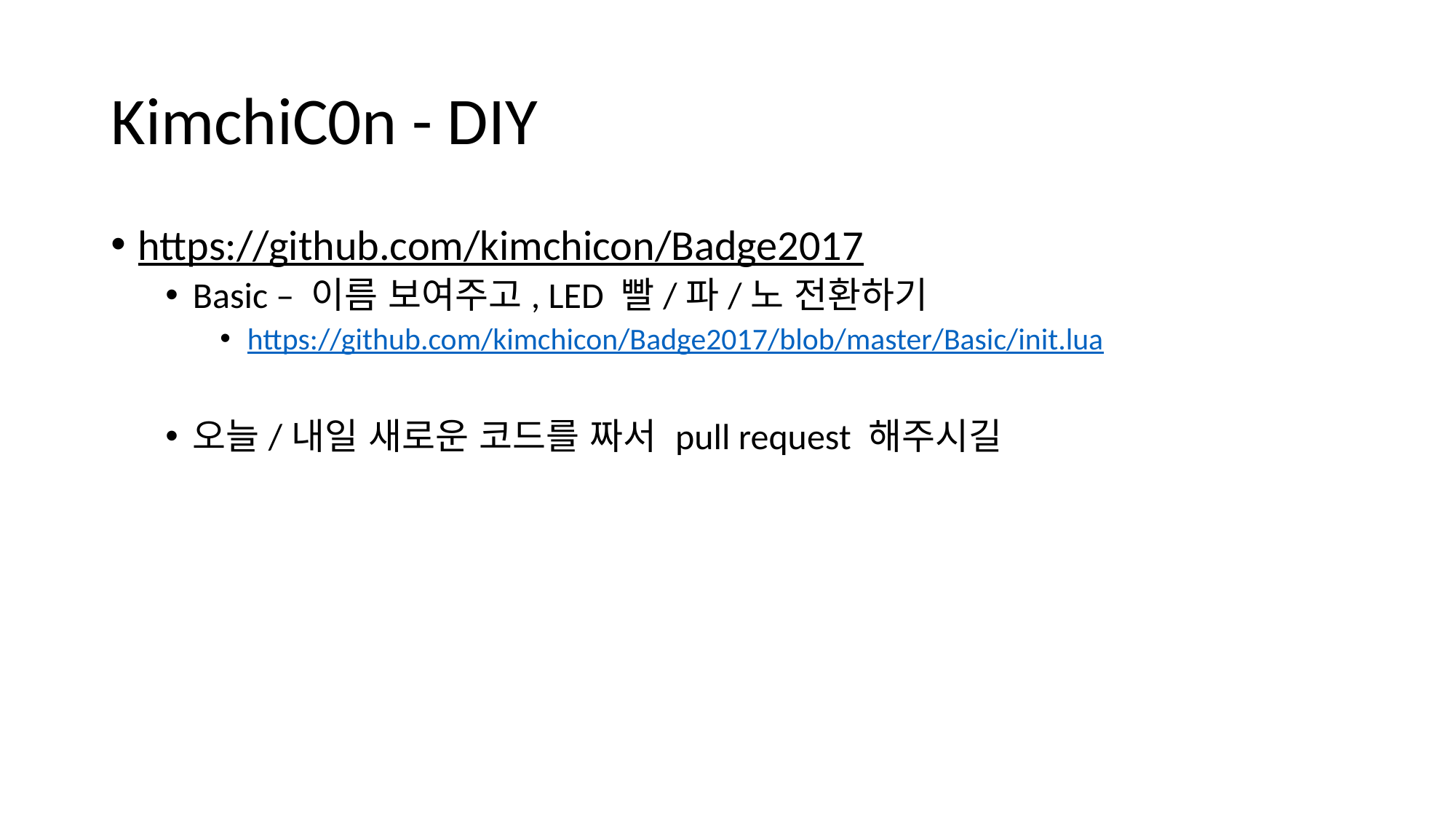

# KimchiC0n - DIY
https://github.com/kimchicon/Badge2017
Basic – 이름 보여주고, LED 빨/파/노 전환하기
https://github.com/kimchicon/Badge2017/blob/master/Basic/init.lua

오늘/내일 새로운 코드를 짜서 pull request 해주시길